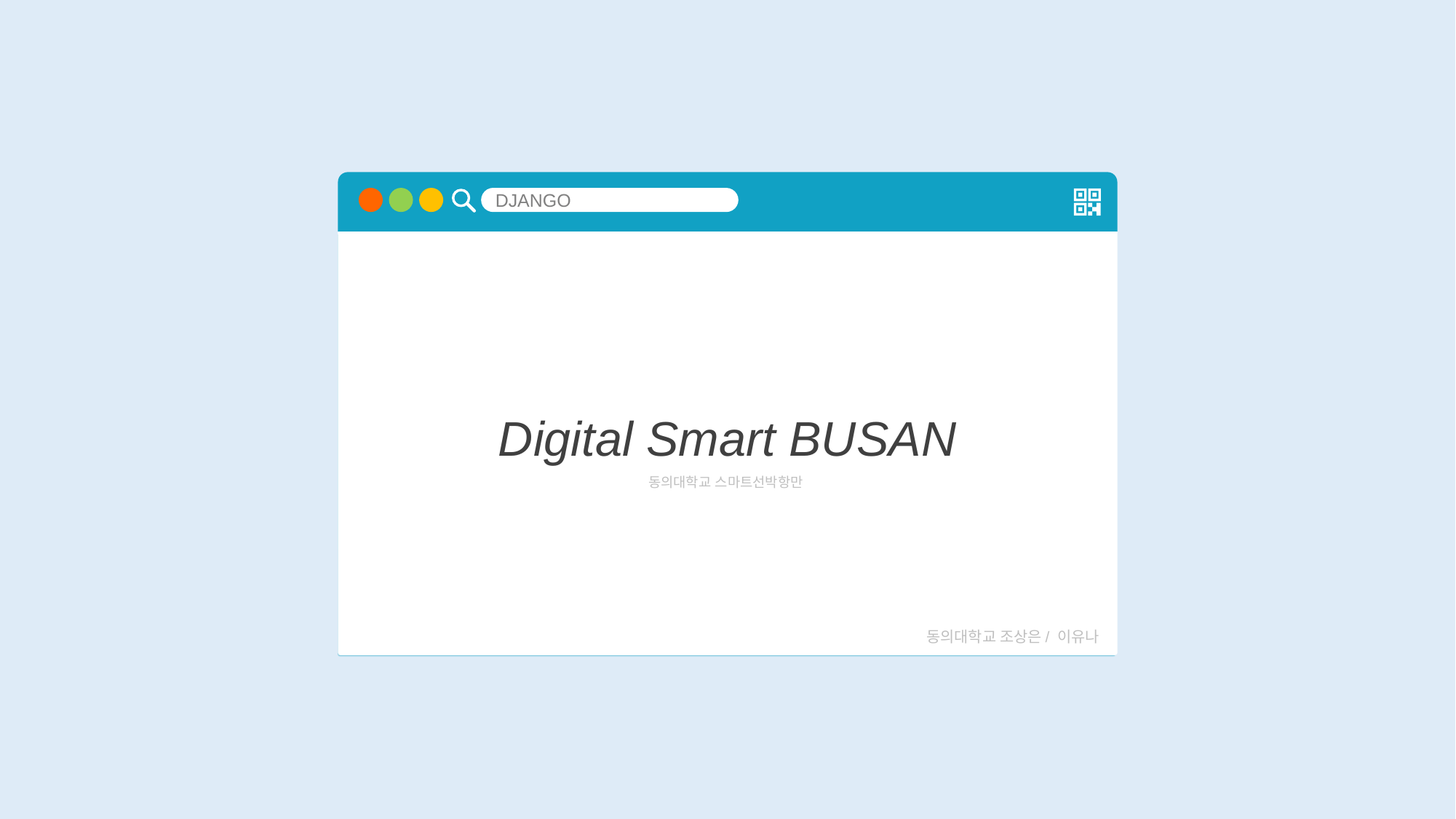

Digital Smart BUSAN
동의대학교 스마트선박항만

DJANGO

동의대학교 조상은/ 이유나